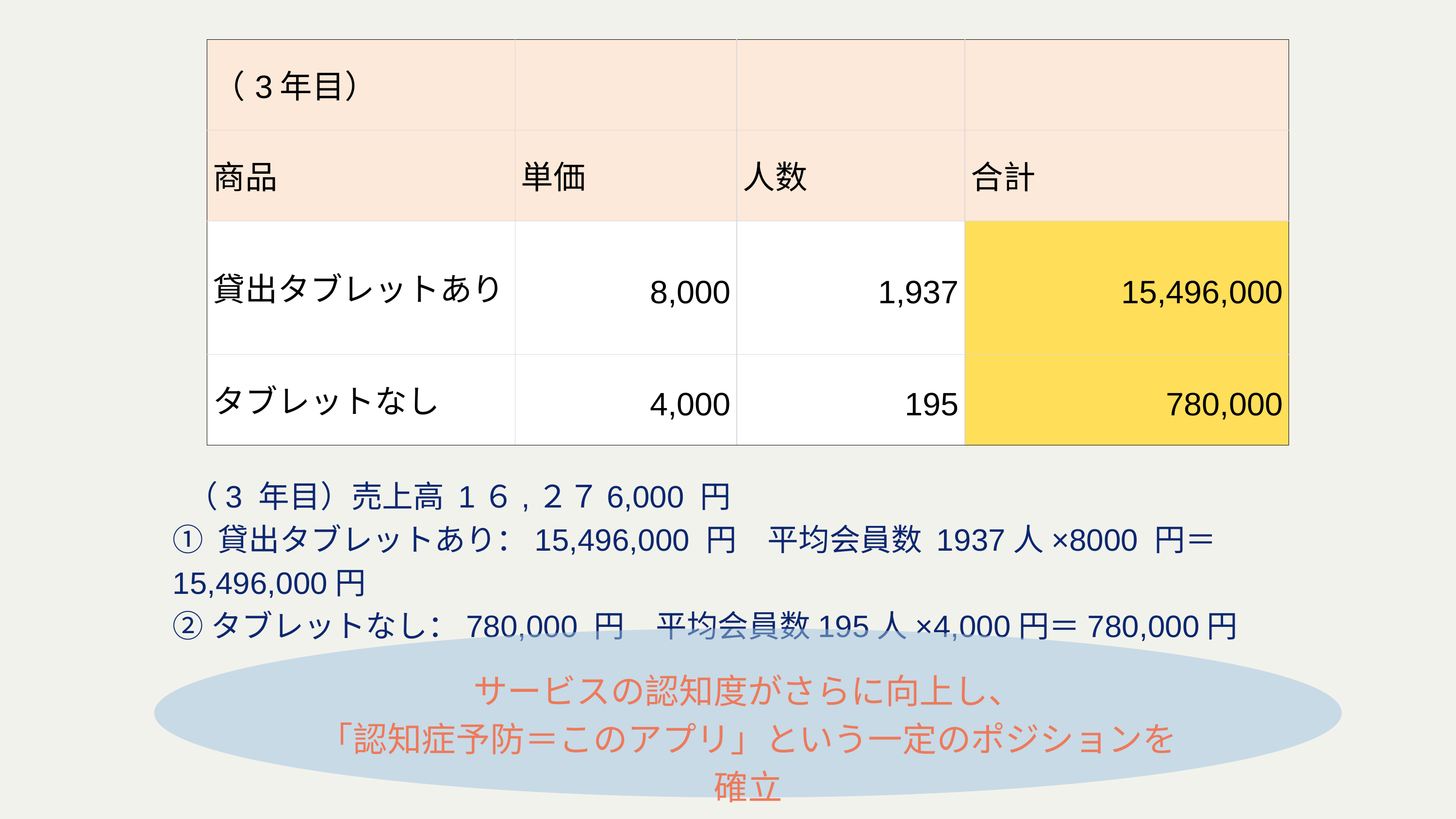

| （3年目） |  |  |  |
| --- | --- | --- | --- |
| 商品 | 単価 | 人数 | 合計 |
| 貸出タブレットあり | 8,000 | 1,937 | 15,496,000 |
| タブレットなし | 4,000 | 195 | 780,000 |
 （3 年目）売上高 1６,２７6,000 円
① 貸出タブレットあり：15,496,000 円　平均会員数 1937人×8000 円＝15,496,000円
②タブレットなし：780,000 円　平均会員数195人×4,000円＝780,000円

サービスの認知度がさらに向上し、
「認知症予防＝このアプリ」という一定のポジションを確立